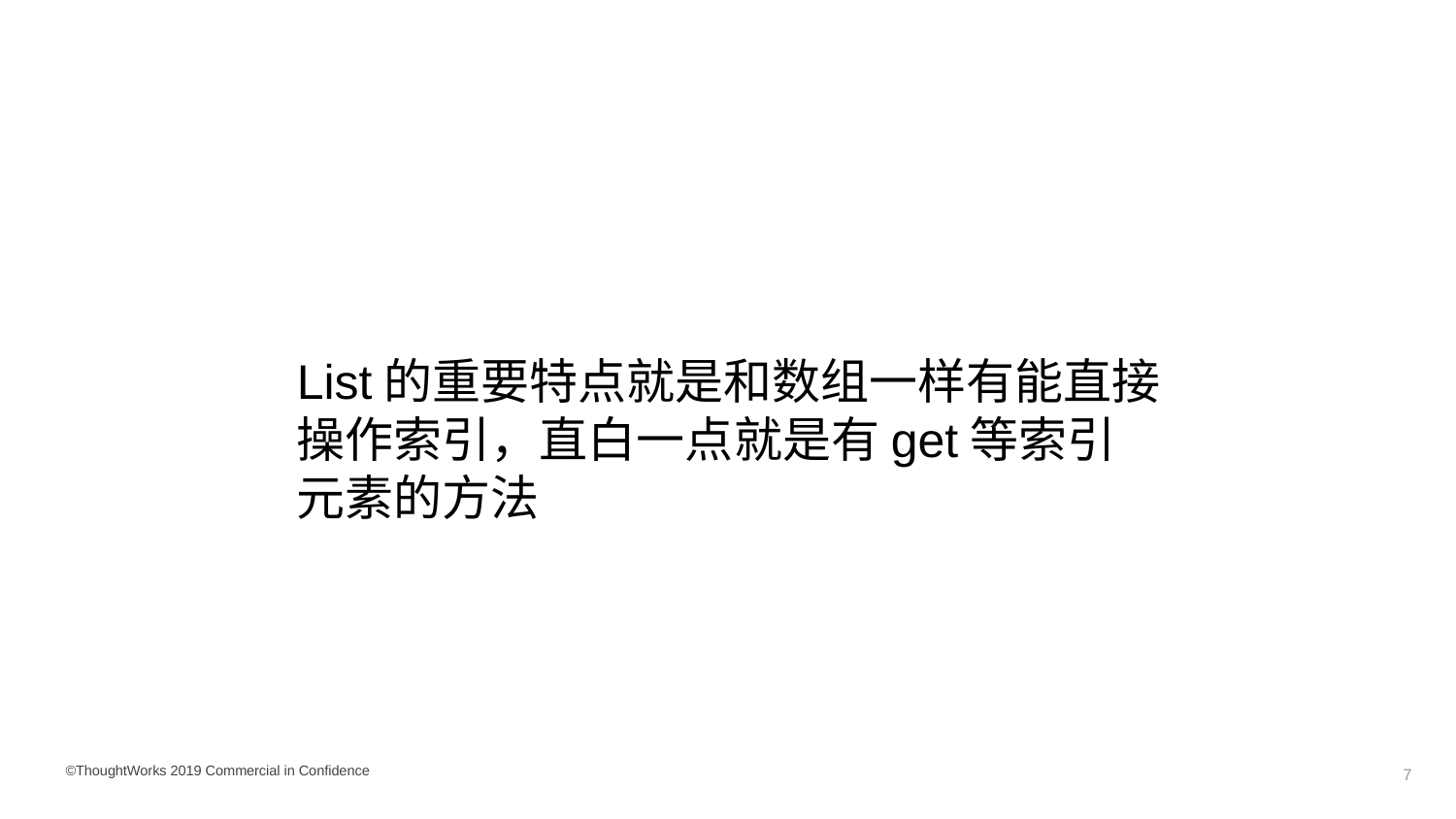

List的重要特点就是和数组一样有能直接操作索引，直白一点就是有get等索引元素的方法
©ThoughtWorks 2019 Commercial in Confidence
7